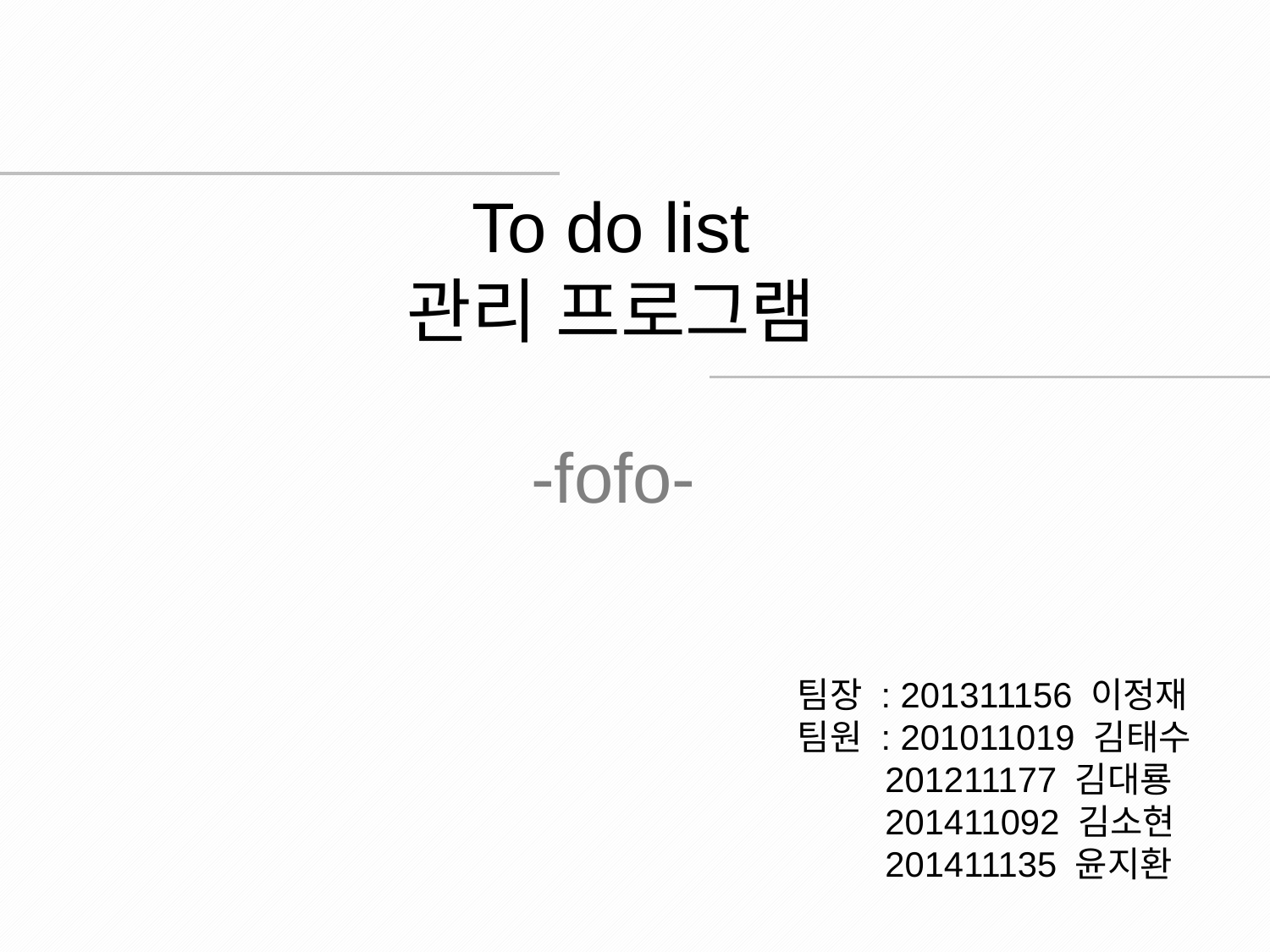

To do list
관리 프로그램
-fofo-

팀장 : 201311156 이정재
팀원 : 201011019 김태수
         201211177 김대룡
         201411092 김소현
         201411135 윤지환